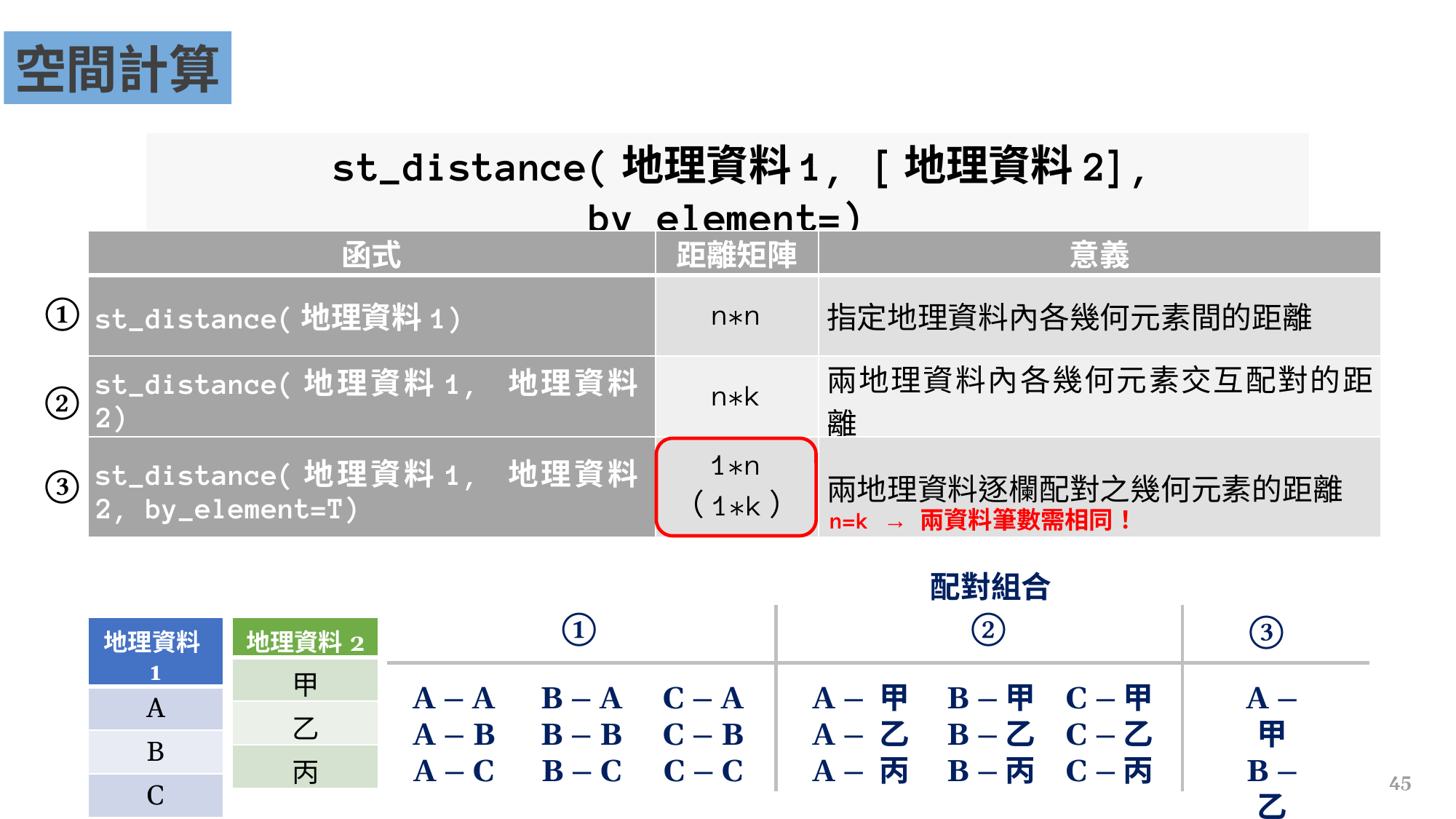

空間計算
st_distance(地理資料1, [地理資料2], by_element=)
| 函式 | 距離矩陣 | 意義 |
| --- | --- | --- |
| st\_distance(地理資料1) | n\*n | 指定地理資料內各幾何元素間的距離 |
| st\_distance(地理資料1, 地理資料2) | n\*k | 兩地理資料內各幾何元素交互配對的距離 |
| st\_distance(地理資料1, 地理資料2, by\_element=T) | 1\*n （1\*k） | 兩地理資料逐欄配對之幾何元素的距離 |
①
②

③
n=k → 兩資料筆數需相同！
配對組合
①
②
③
| 地理資料1 |
| --- |
| A |
| B |
| C |
| 地理資料2 |
| --- |
| 甲 |
| 乙 |
| 丙 |
A – A
A – B
A – C
B – A
B – B
B – C
C – A
C – B
C – C
A – 甲
A – 乙
A – 丙
B –甲
B –乙
B –丙
C –甲
C –乙
C –丙
A – 甲
B – 乙
C – 丙
45